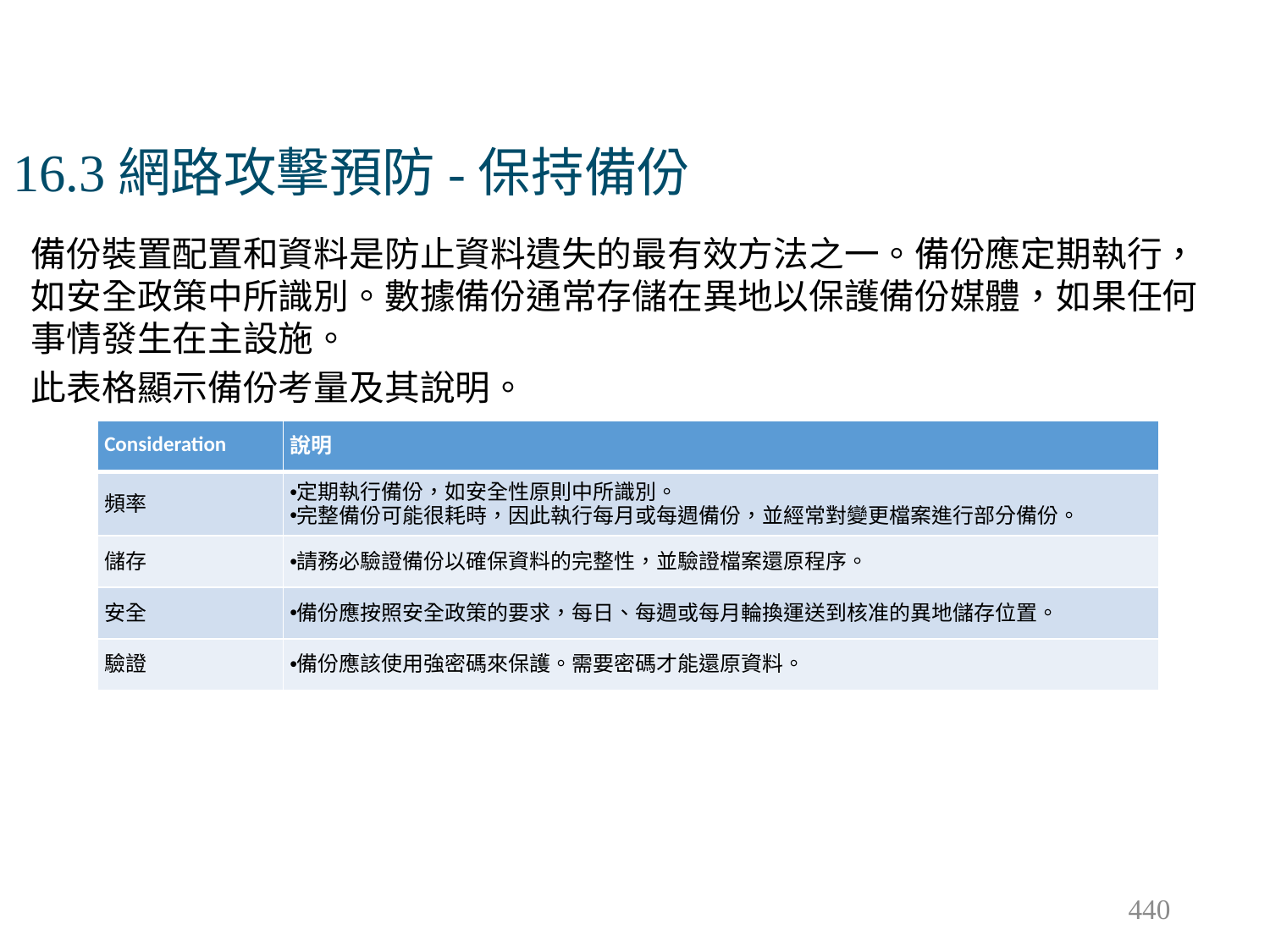

# 16.3網路攻擊預防-保持備份
備份裝置配置和資料是防止資料遺失的最有效方法之一。備份應定期執行，如安全政策中所識別。數據備份通常存儲在異地以保護備份媒體，如果任何事情發生在主設施。
此表格顯示備份考量及其說明。

| Consideration | 說明 |
| --- | --- |
| 頻率 | 定期執行備份，如安全性原則中所識別。 完整備份可能很耗時，因此執行每月或每週備份，並經常對變更檔案進行部分備份。 |
| 儲存 | 請務必驗證備份以確保資料的完整性，並驗證檔案還原程序。 |
| 安全 | 備份應按照安全政策的要求，每日、每週或每月輪換運送到核准的異地儲存位置。 |
| 驗證 | 備份應該使用強密碼來保護。需要密碼才能還原資料。 |
440